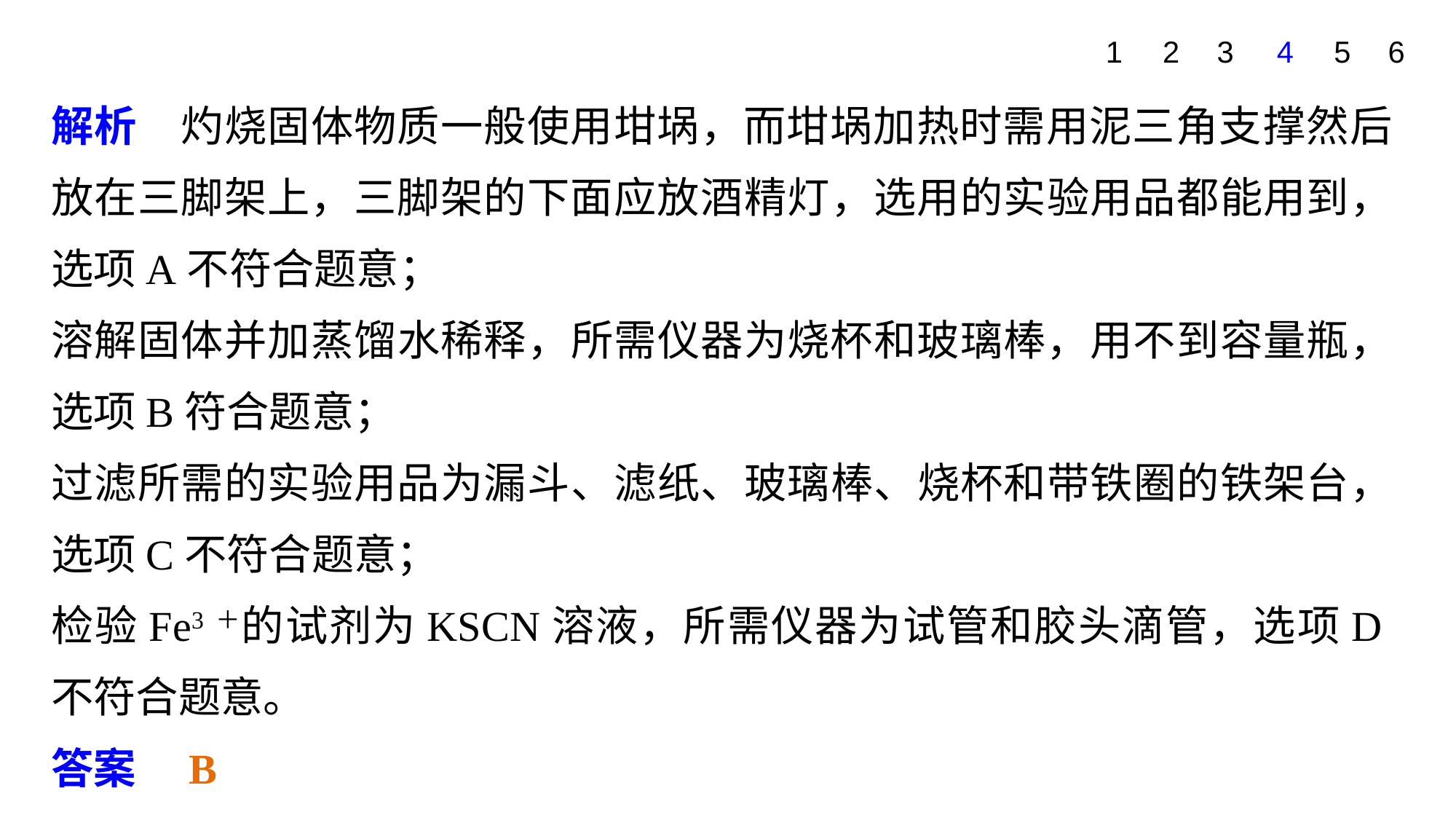

1
2
3
4
5
6
解析　灼烧固体物质一般使用坩埚，而坩埚加热时需用泥三角支撑然后放在三脚架上，三脚架的下面应放酒精灯，选用的实验用品都能用到，选项A不符合题意；
溶解固体并加蒸馏水稀释，所需仪器为烧杯和玻璃棒，用不到容量瓶，选项B符合题意；
过滤所需的实验用品为漏斗、滤纸、玻璃棒、烧杯和带铁圈的铁架台，选项C不符合题意；
检验Fe3＋的试剂为KSCN溶液，所需仪器为试管和胶头滴管，选项D不符合题意。
答案　B